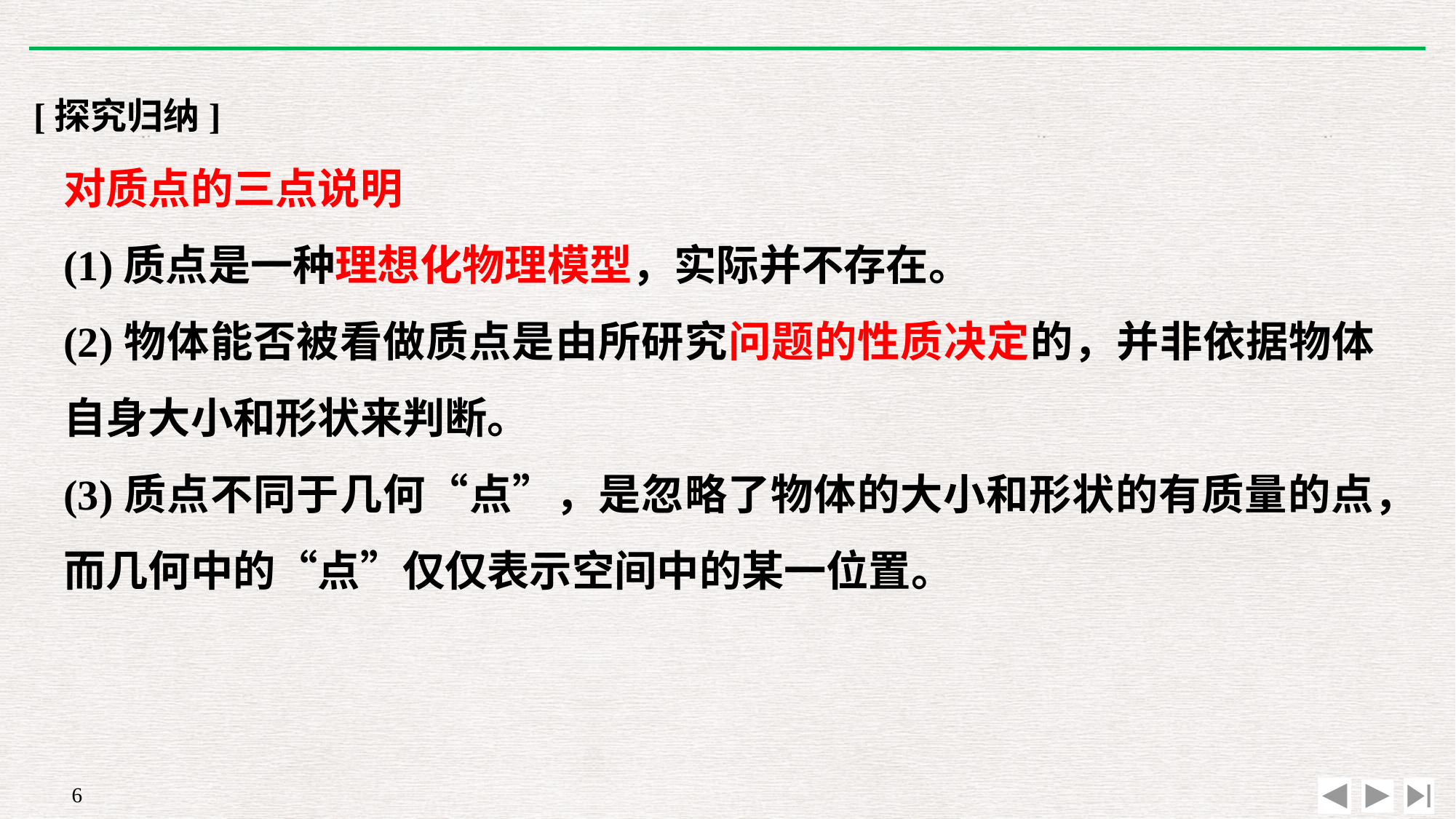

[探究归纳]
	对质点的三点说明
	(1)质点是一种理想化物理模型，实际并不存在。
	(2)物体能否被看做质点是由所研究问题的性质决定的，并非依据物体自身大小和形状来判断。
	(3)质点不同于几何“点”，是忽略了物体的大小和形状的有质量的点，而几何中的“点”仅仅表示空间中的某一位置。